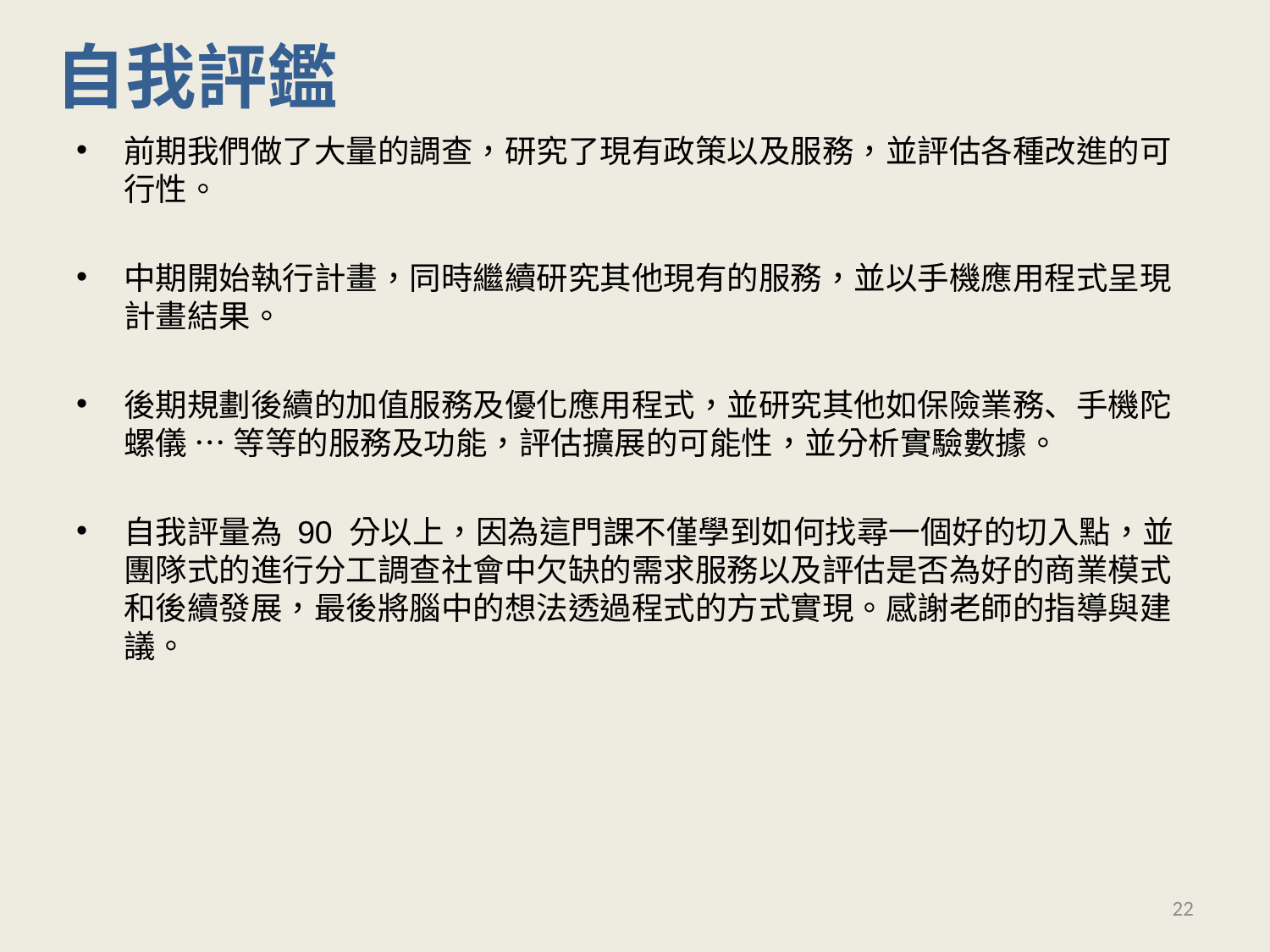

自我評鑑
前期我們做了大量的調查，研究了現有政策以及服務，並評估各種改進的可行性。

中期開始執行計畫，同時繼續研究其他現有的服務，並以手機應用程式呈現計畫結果。

後期規劃後續的加值服務及優化應用程式，並研究其他如保險業務、手機陀螺儀 … 等等的服務及功能，評估擴展的可能性，並分析實驗數據。

自我評量為 90 分以上，因為這門課不僅學到如何找尋一個好的切入點，並團隊式的進行分工調查社會中欠缺的需求服務以及評估是否為好的商業模式和後續發展，最後將腦中的想法透過程式的方式實現。感謝老師的指導與建議。
22